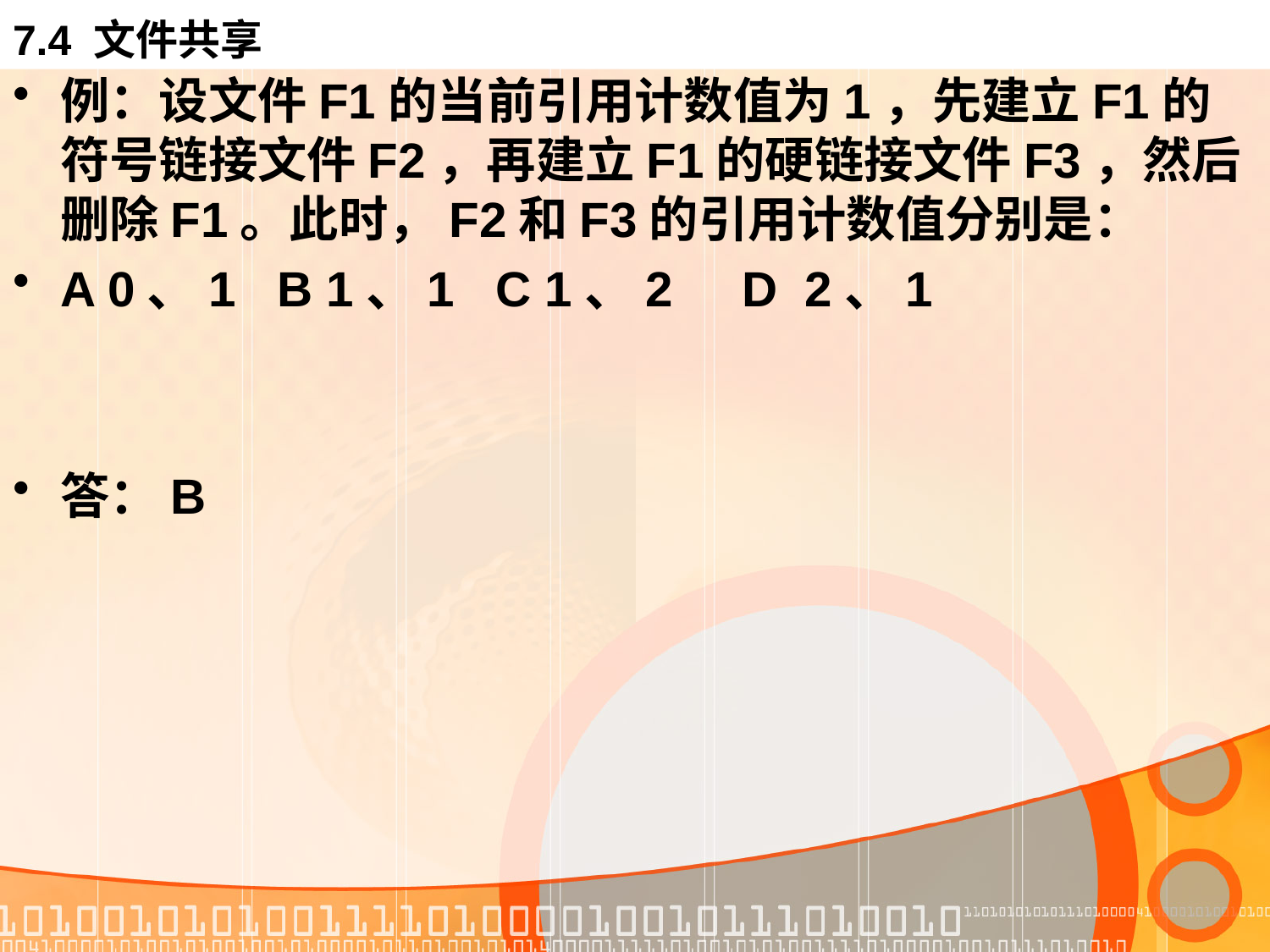

# 7.4 文件共享
例：设文件F1的当前引用计数值为1，先建立F1的符号链接文件F2，再建立F1的硬链接文件F3，然后删除F1。此时，F2和F3的引用计数值分别是：
A 0、1   B 1、1   C 1、2     D  2、1

答：B